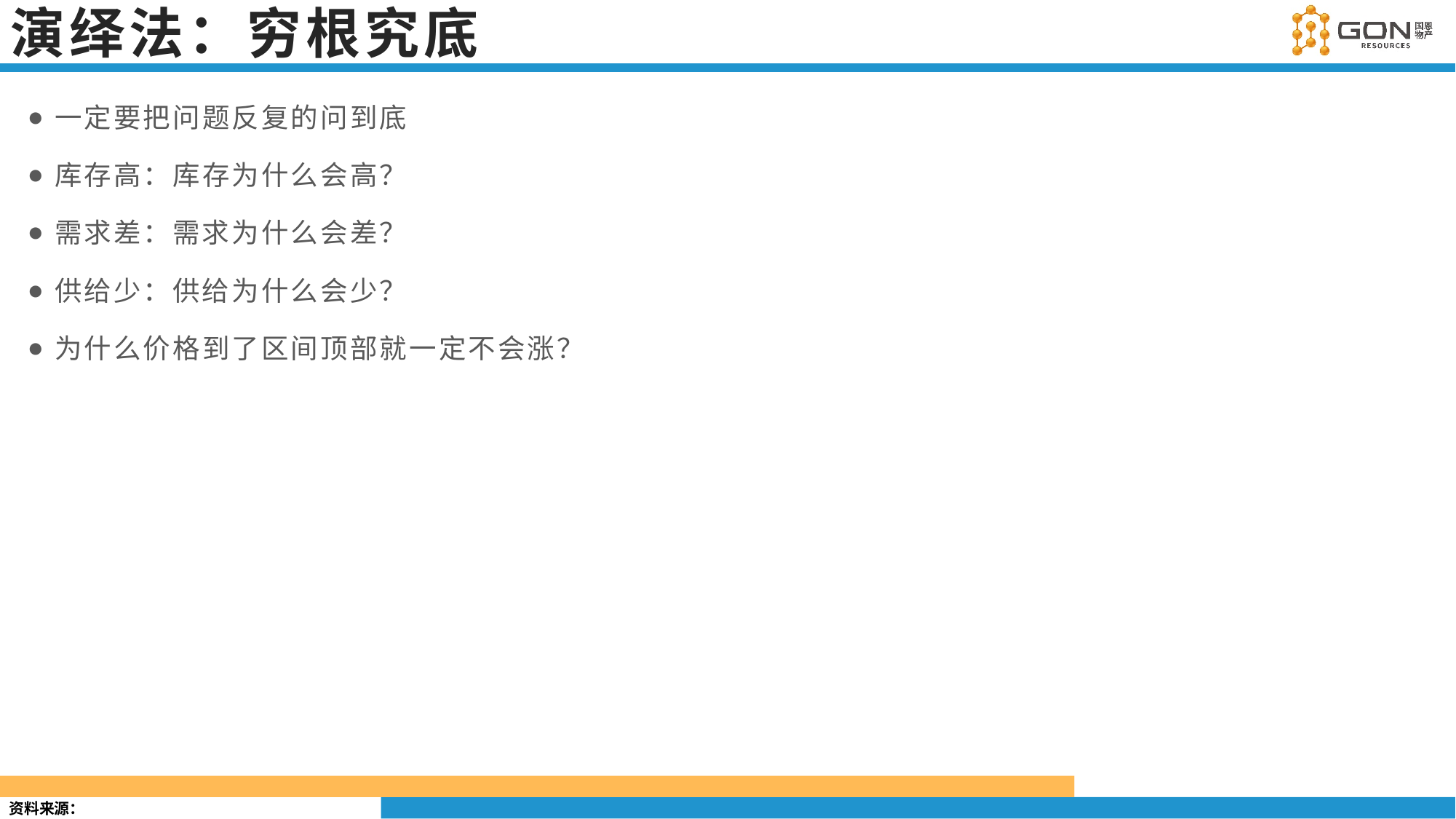

# 演绎法：穷根究底
一定要把问题反复的问到底
库存高：库存为什么会高？
需求差：需求为什么会差？
供给少：供给为什么会少？
为什么价格到了区间顶部就一定不会涨？